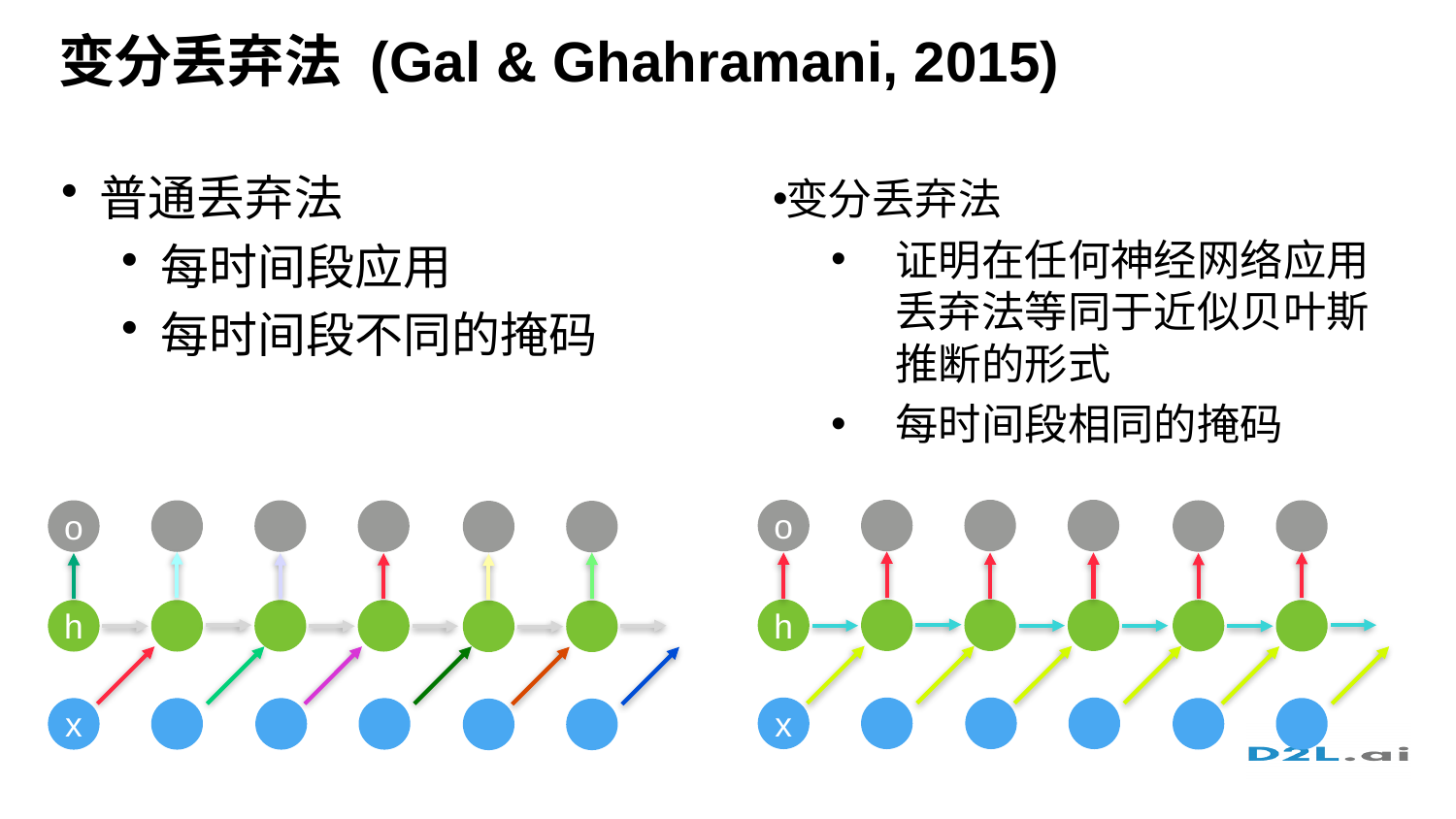

# 变分丢弃法 (Gal & Ghahramani, 2015)

普通丢弃法
每时间段应用
每时间段不同的掩码

变分丢弃法
证明在任何神经网络应用丢弃法等同于近似贝叶斯推断的形式
每时间段相同的掩码

o

o

h

h

x

x